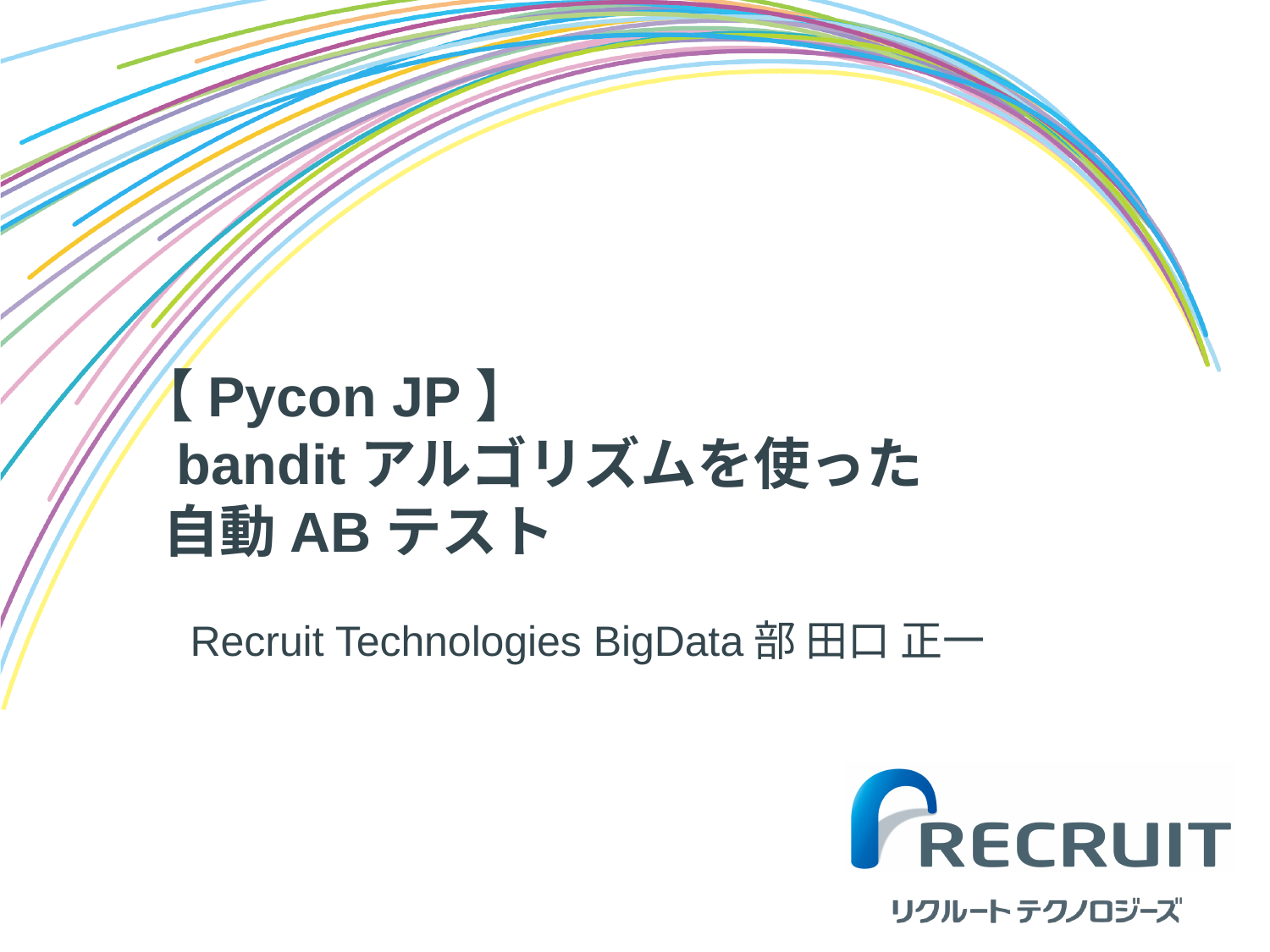

# 【Pycon JP】 banditアルゴリズムを使った 自動ABテスト 　Recruit Technologies BigData部 田口 正一